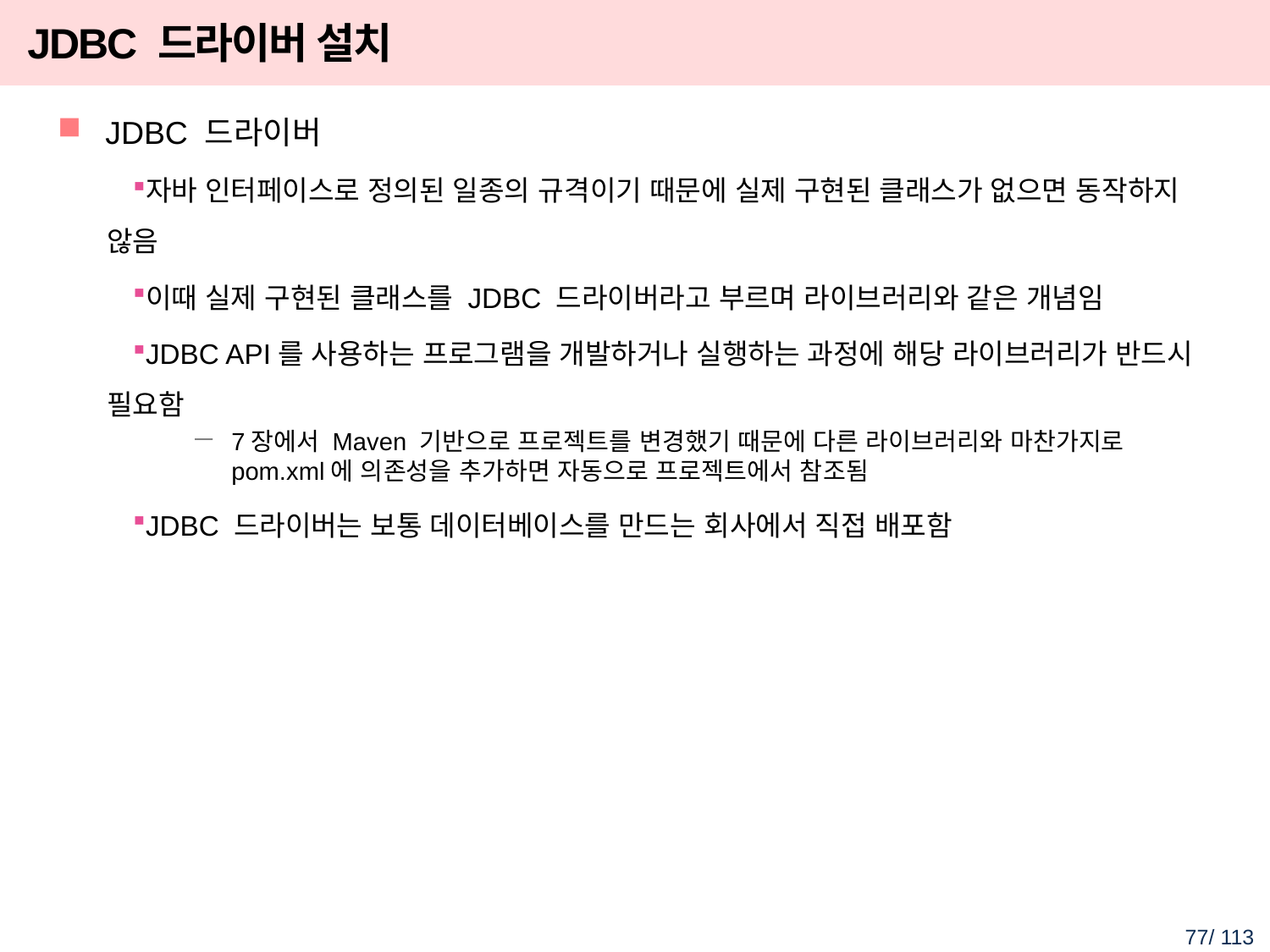

# JDBC 드라이버 설치
JDBC 드라이버
자바 인터페이스로 정의된 일종의 규격이기 때문에 실제 구현된 클래스가 없으면 동작하지 않음
이때 실제 구현된 클래스를 JDBC 드라이버라고 부르며 라이브러리와 같은 개념임
JDBC API를 사용하는 프로그램을 개발하거나 실행하는 과정에 해당 라이브러리가 반드시 필요함
7장에서 Maven 기반으로 프로젝트를 변경했기 때문에 다른 라이브러리와 마찬가지로 pom.xml에 의존성을 추가하면 자동으로 프로젝트에서 참조됨
JDBC 드라이버는 보통 데이터베이스를 만드는 회사에서 직접 배포함